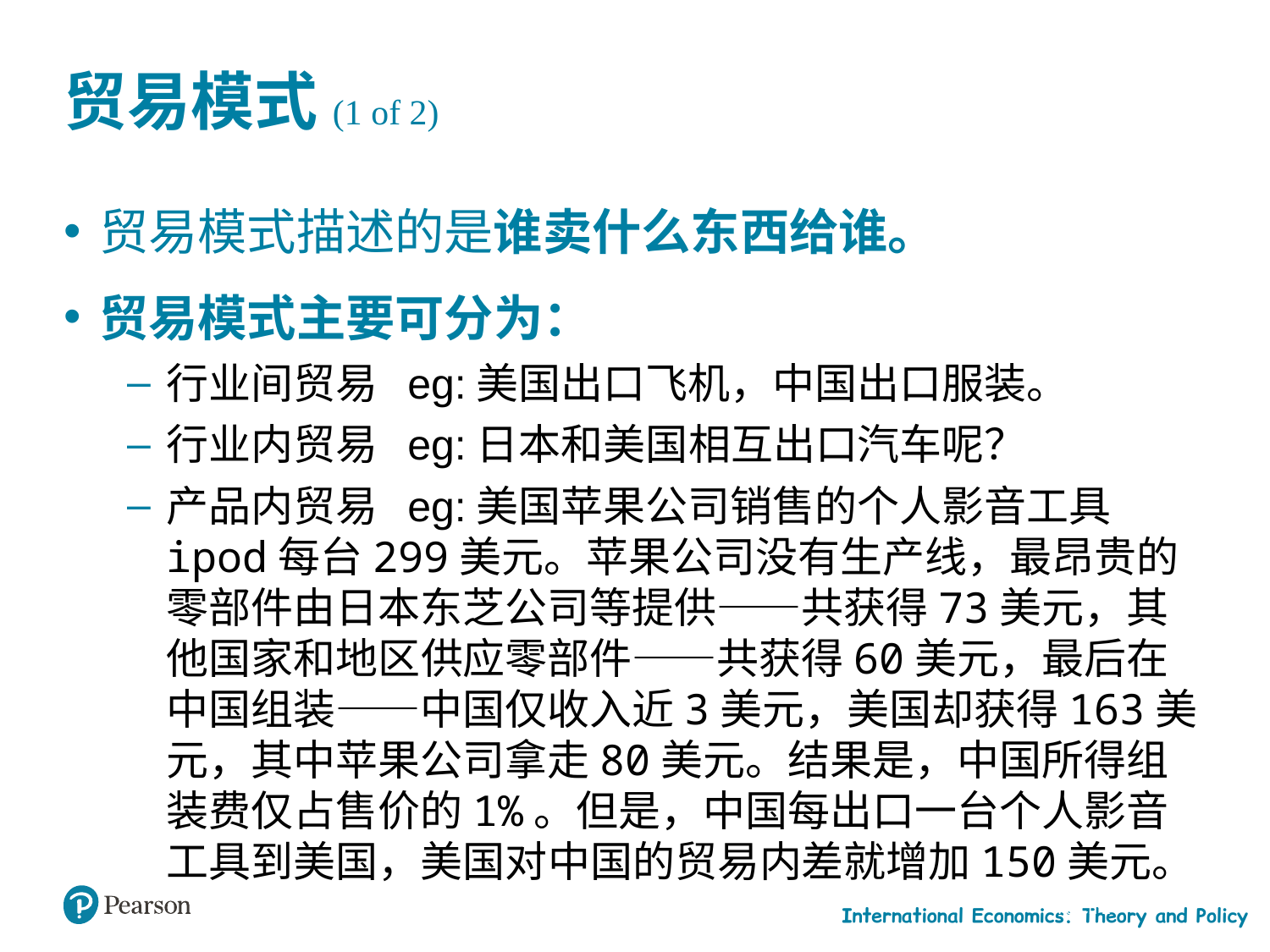

贸易模式(1 of 2)
贸易模式描述的是谁卖什么东西给谁。
贸易模式主要可分为：
行业间贸易  eg:美国出口飞机，中国出口服装。
行业内贸易  eg:日本和美国相互出口汽车呢？
产品内贸易  eg:美国苹果公司销售的个人影音工具ipod每台299美元。苹果公司没有生产线，最昂贵的零部件由日本东芝公司等提供――共获得73美元，其他国家和地区供应零部件――共获得60美元，最后在中国组装――中国仅收入近3美元，美国却获得163美元，其中苹果公司拿走80美元。结果是，中国所得组装费仅占售价的1%。但是，中国每出口一台个人影音工具到美国，美国对中国的贸易内差就增加150美元。

March 24